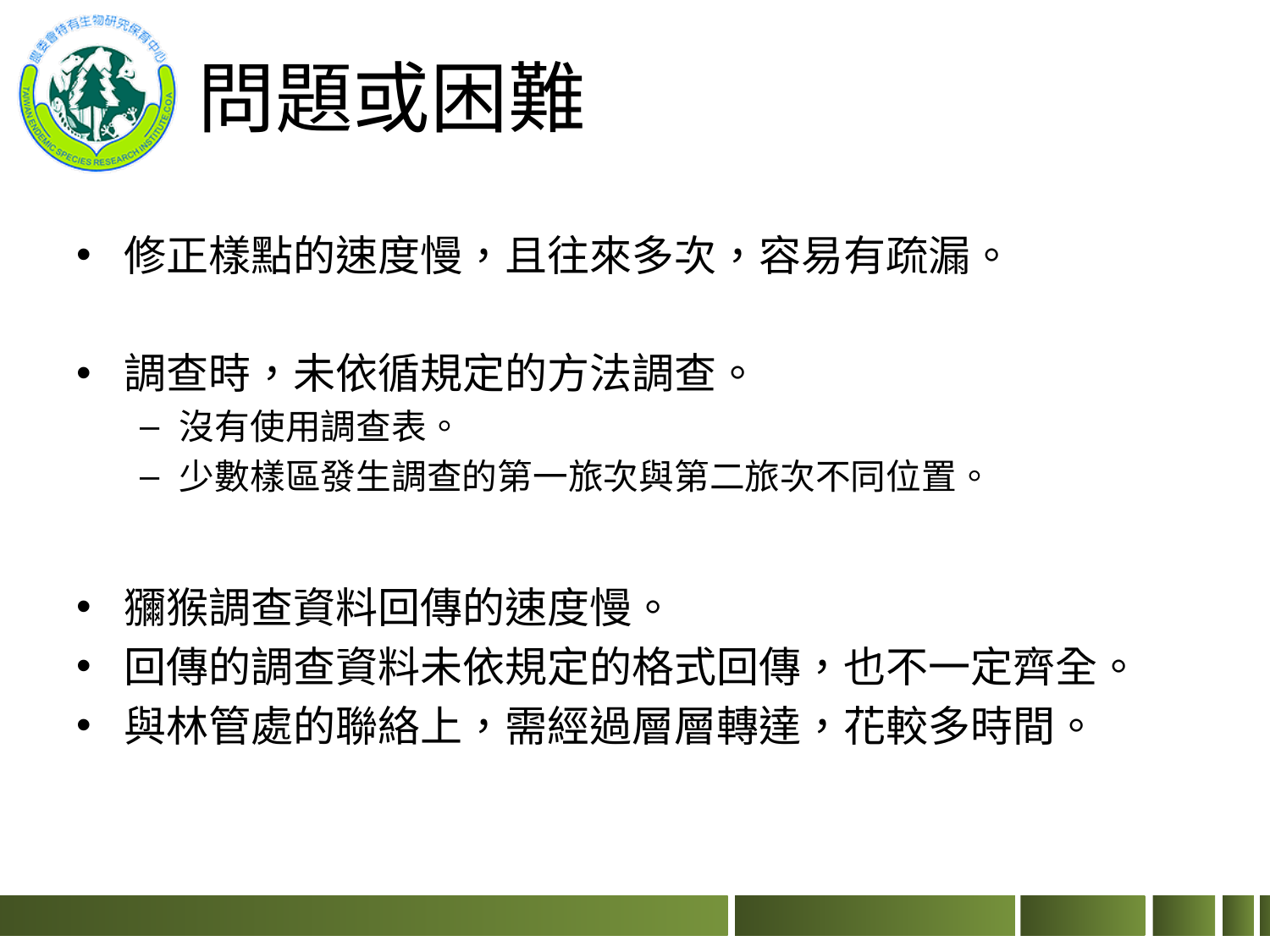

# 問題或困難
修正樣點的速度慢，且往來多次，容易有疏漏。

調查時，未依循規定的方法調查。
沒有使用調查表。
少數樣區發生調查的第一旅次與第二旅次不同位置。

獼猴調查資料回傳的速度慢。
回傳的調查資料未依規定的格式回傳，也不一定齊全。
與林管處的聯絡上，需經過層層轉達，花較多時間。